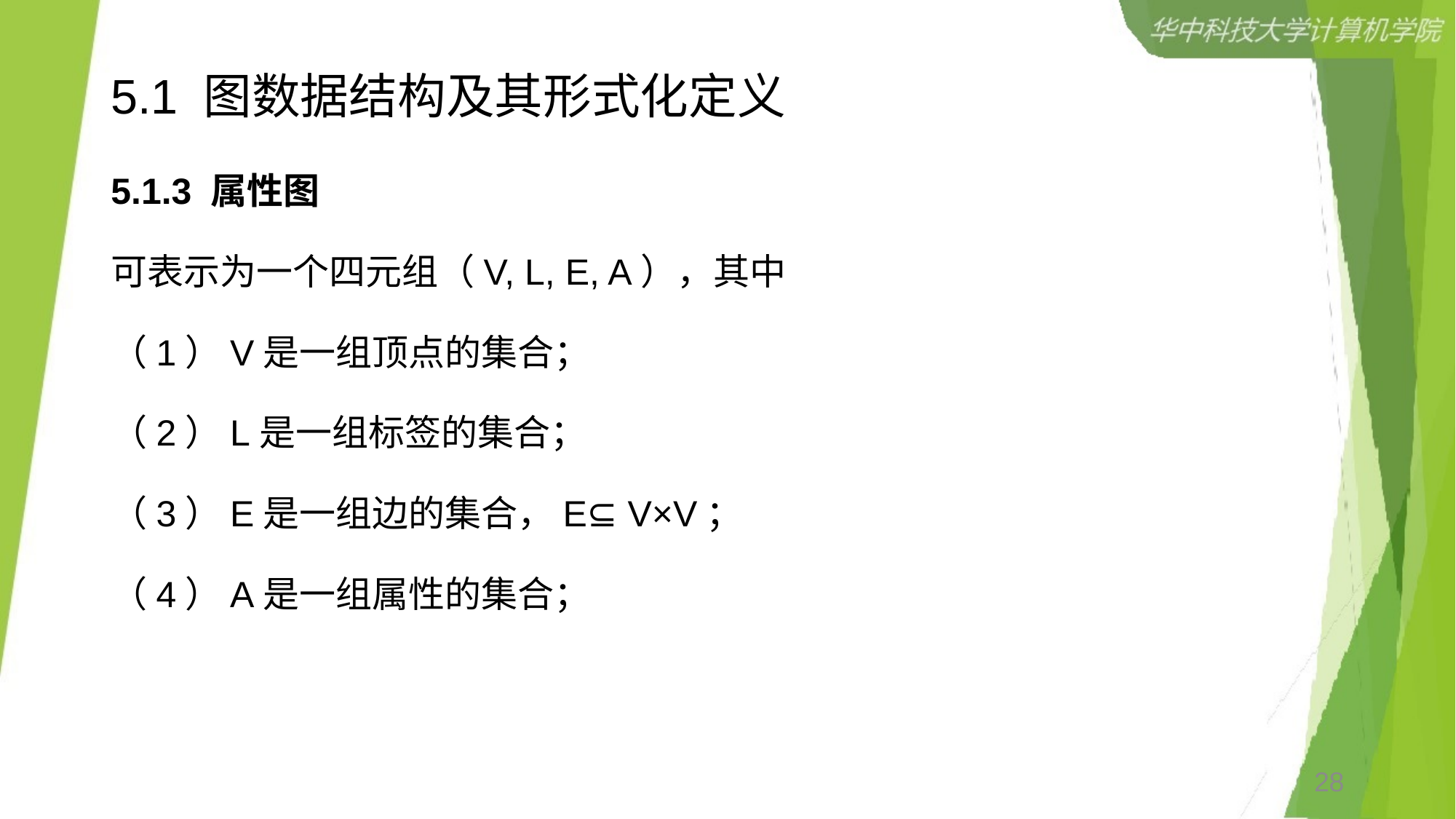

# 5.1 图数据结构及其形式化定义
5.1.3 属性图
可表示为一个四元组（V, L, E, A），其中
（1）V是一组顶点的集合；
（2）L是一组标签的集合；
（3）E是一组边的集合，E⊆ V×V；
（4）A是一组属性的集合；
28